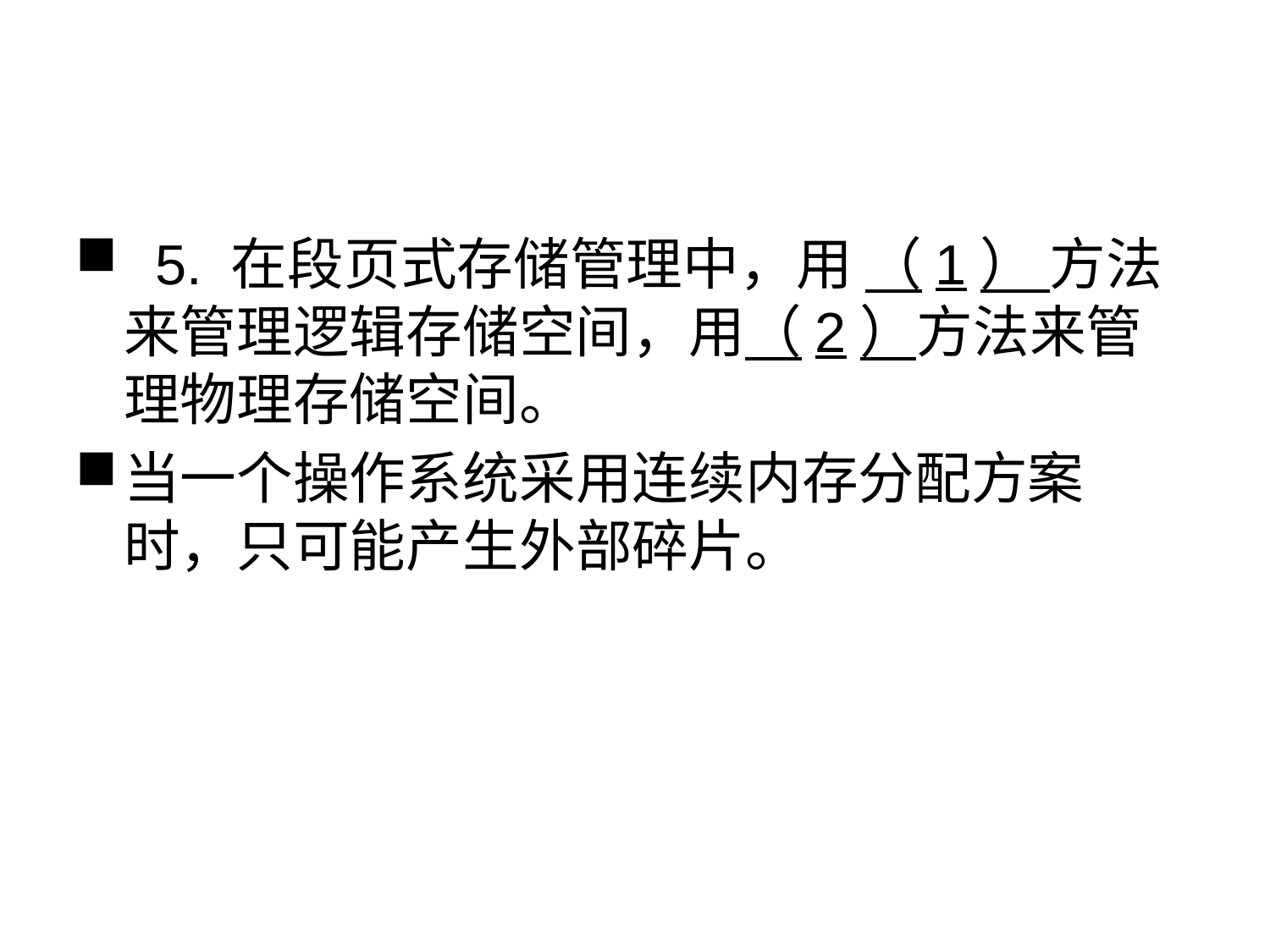

#
  5. 在段页式存储管理中，用 （1） 方法来管理逻辑存储空间，用（2）方法来管理物理存储空间。
当一个操作系统采用连续内存分配方案时，只可能产生外部碎片。